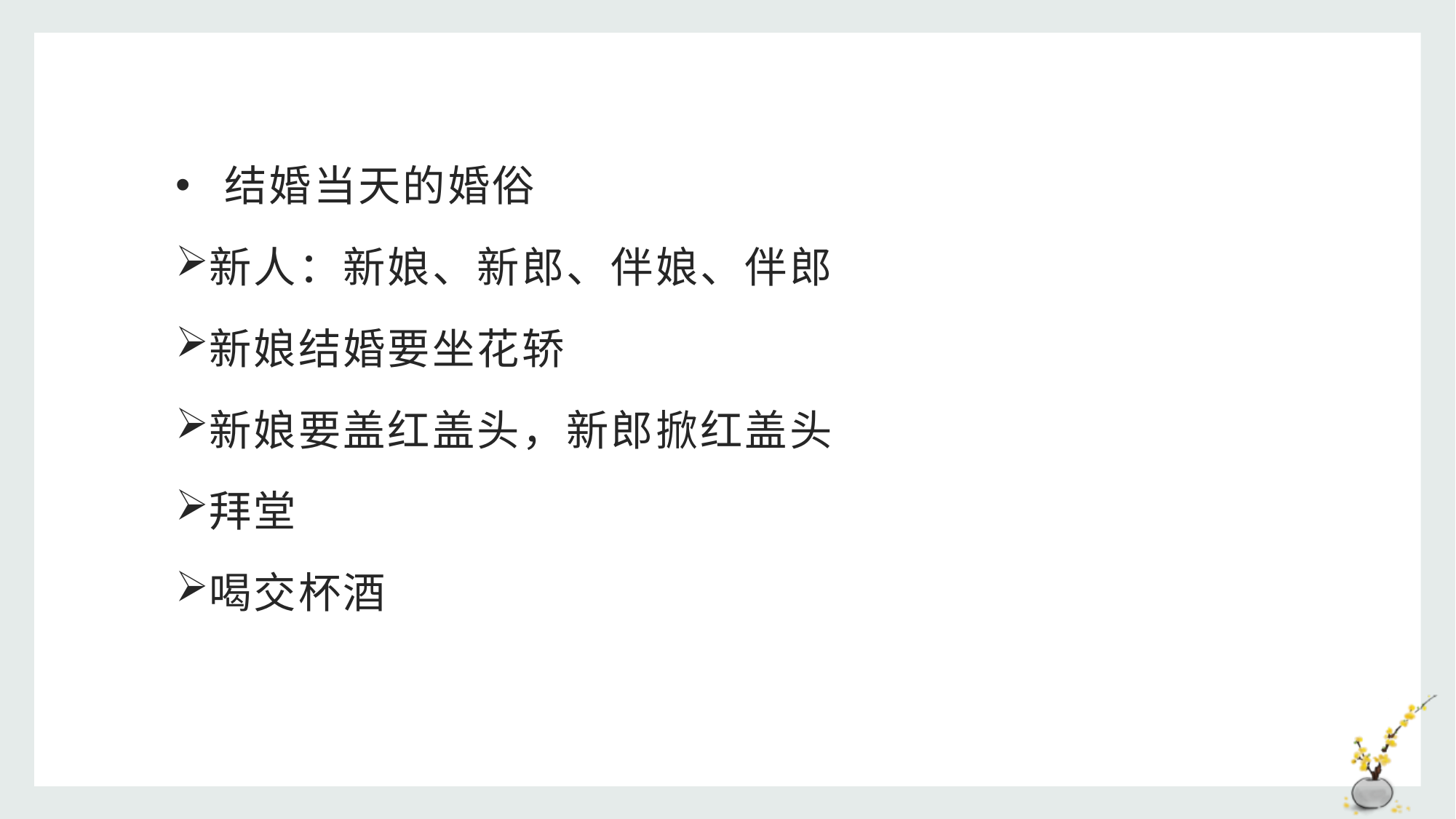

结婚当天的婚俗
新人：新娘、新郎、伴娘、伴郎
新娘结婚要坐花轿
新娘要盖红盖头，新郎掀红盖头
拜堂
喝交杯酒